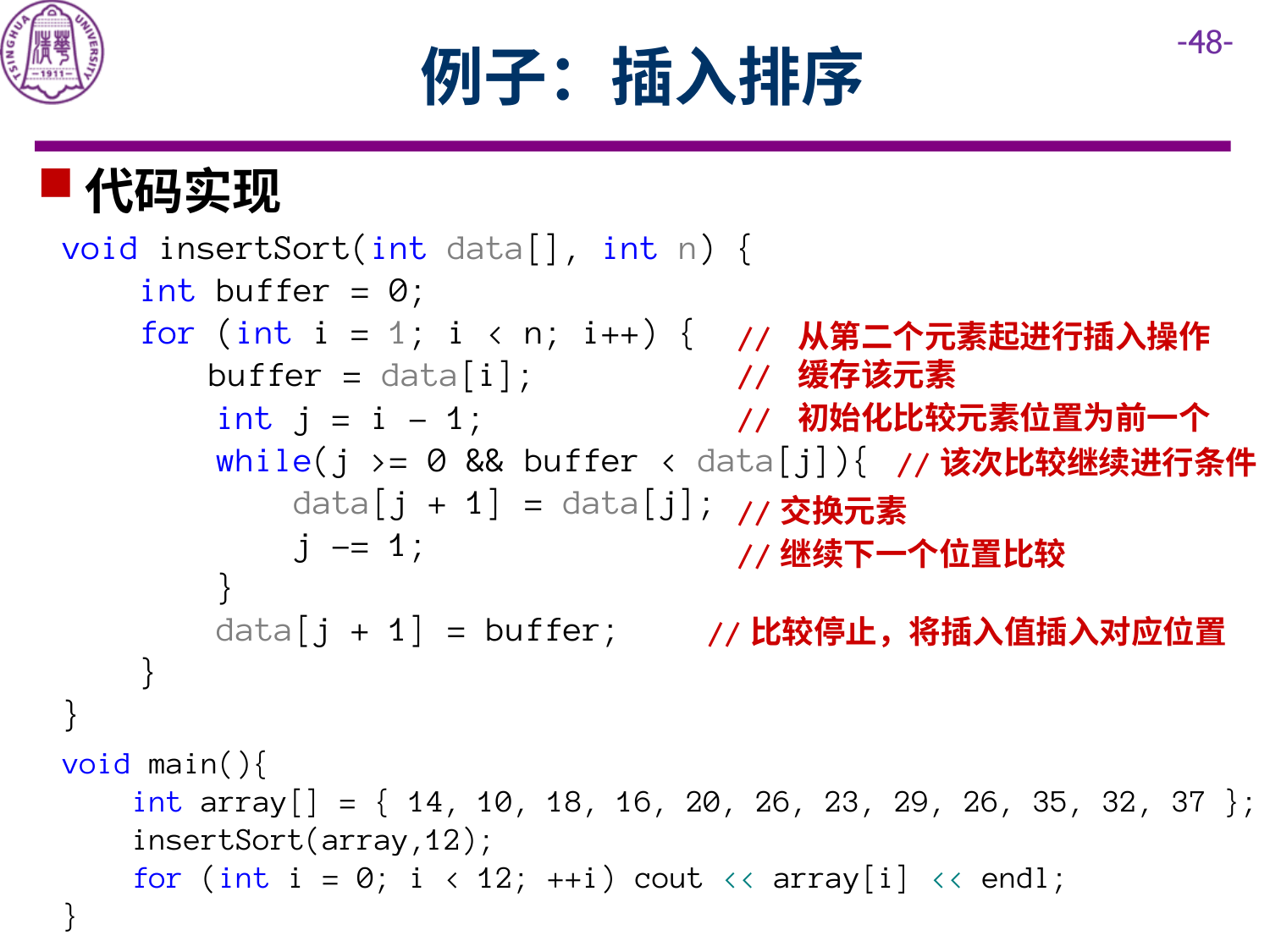

# 例子：插入排序
代码实现
void insertSort(int data[], int n) {
    int buffer = 0;
    for (int i = 1; i < n; i++) {
	 buffer = data[i];
        int j = i - 1;
        while(j >= 0 && buffer < data[j]){
            data[j + 1] = data[j];
            j -= 1;
        }
        data[j + 1] = buffer;
    }
}
// 从第二个元素起进行插入操作
// 缓存该元素
// 初始化比较元素位置为前一个
//该次比较继续进行条件
//交换元素
//继续下一个位置比较
//比较停止，将插入值插入对应位置
void main(){
    int array[] = { 14, 10, 18, 16, 20, 26, 23, 29, 26, 35, 32, 37 };
    insertSort(array,12);
    for (int i = 0; i < 12; ++i) cout << array[i] << endl;
}